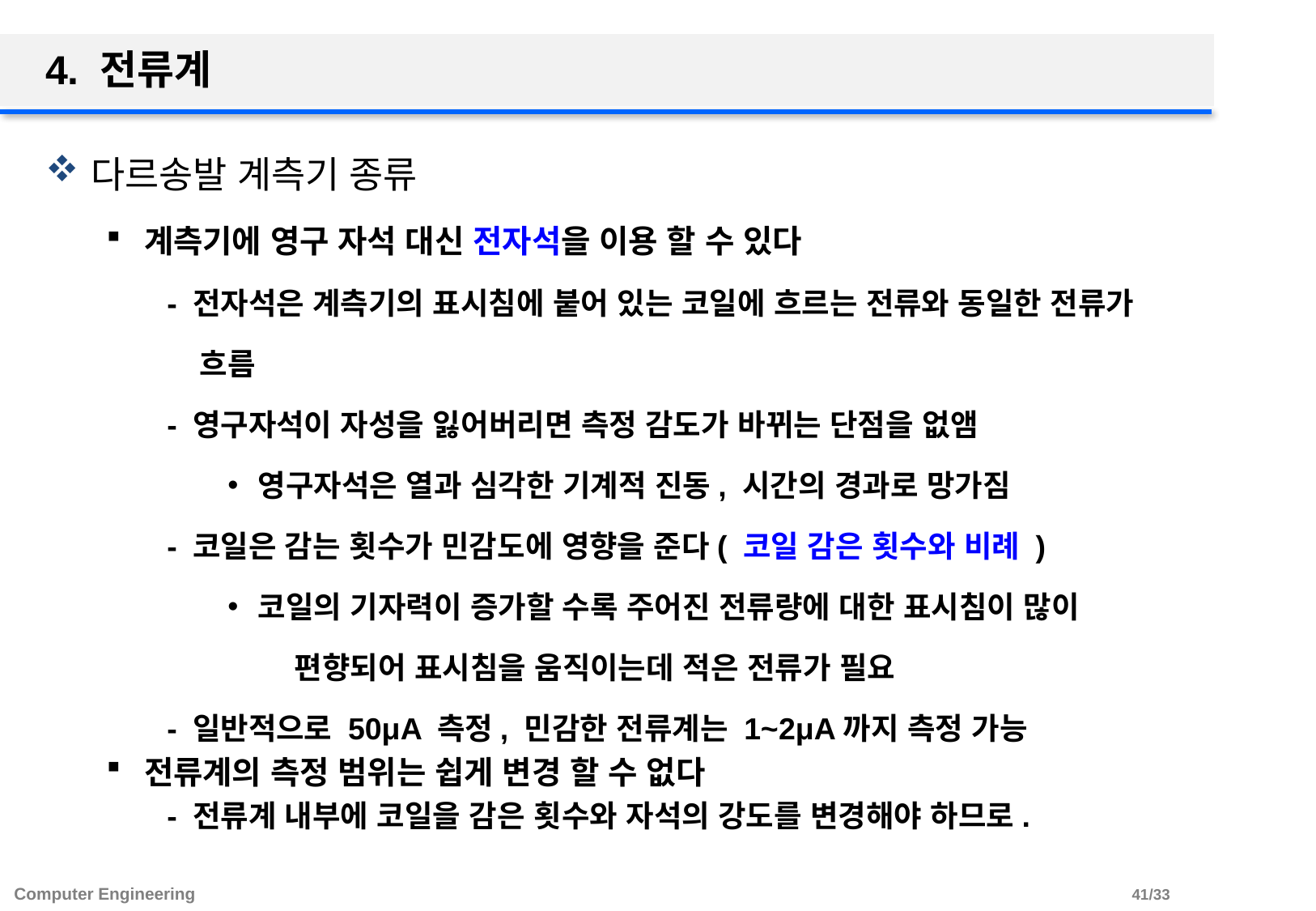

# 4. 전류계
다르송발 계측기 종류
계측기에 영구 자석 대신 전자석을 이용 할 수 있다
- 전자석은 계측기의 표시침에 붙어 있는 코일에 흐르는 전류와 동일한 전류가
   흐름
- 영구자석이 자성을 잃어버리면 측정 감도가 바뀌는 단점을 없앰
영구자석은 열과 심각한 기계적 진동, 시간의 경과로 망가짐
- 코일은 감는 횟수가 민감도에 영향을 준다( 코일 감은 횟수와 비례 )
코일의 기자력이 증가할 수록 주어진 전류량에 대한 표시침이 많이
       편향되어 표시침을 움직이는데 적은 전류가 필요
- 일반적으로 50μA 측정, 민감한 전류계는 1~2μA까지 측정 가능
전류계의 측정 범위는 쉽게 변경 할 수 없다
- 전류계 내부에 코일을 감은 횟수와 자석의 강도를 변경해야 하므로.